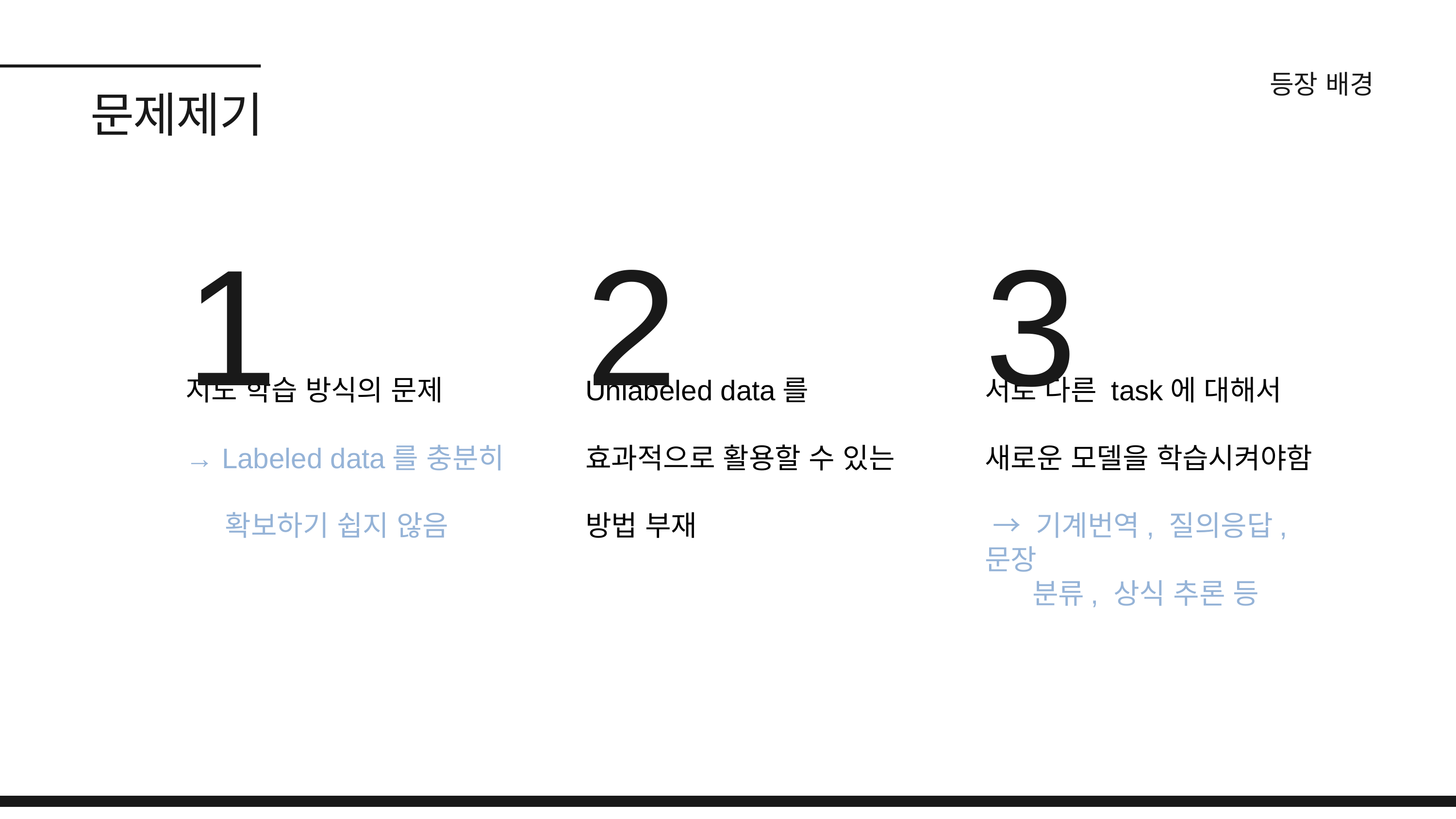

등장 배경

문제제기
1
2
3
지도 학습 방식의 문제
→ Labeled data를 충분히
     확보하기 쉽지 않음

Unlabeled data를
효과적으로 활용할 수 있는
방법 부재
서로 다른 task에 대해서
새로운 모델을 학습시켜야함

 → 기계번역, 질의응답, 문장
      분류, 상식 추론 등